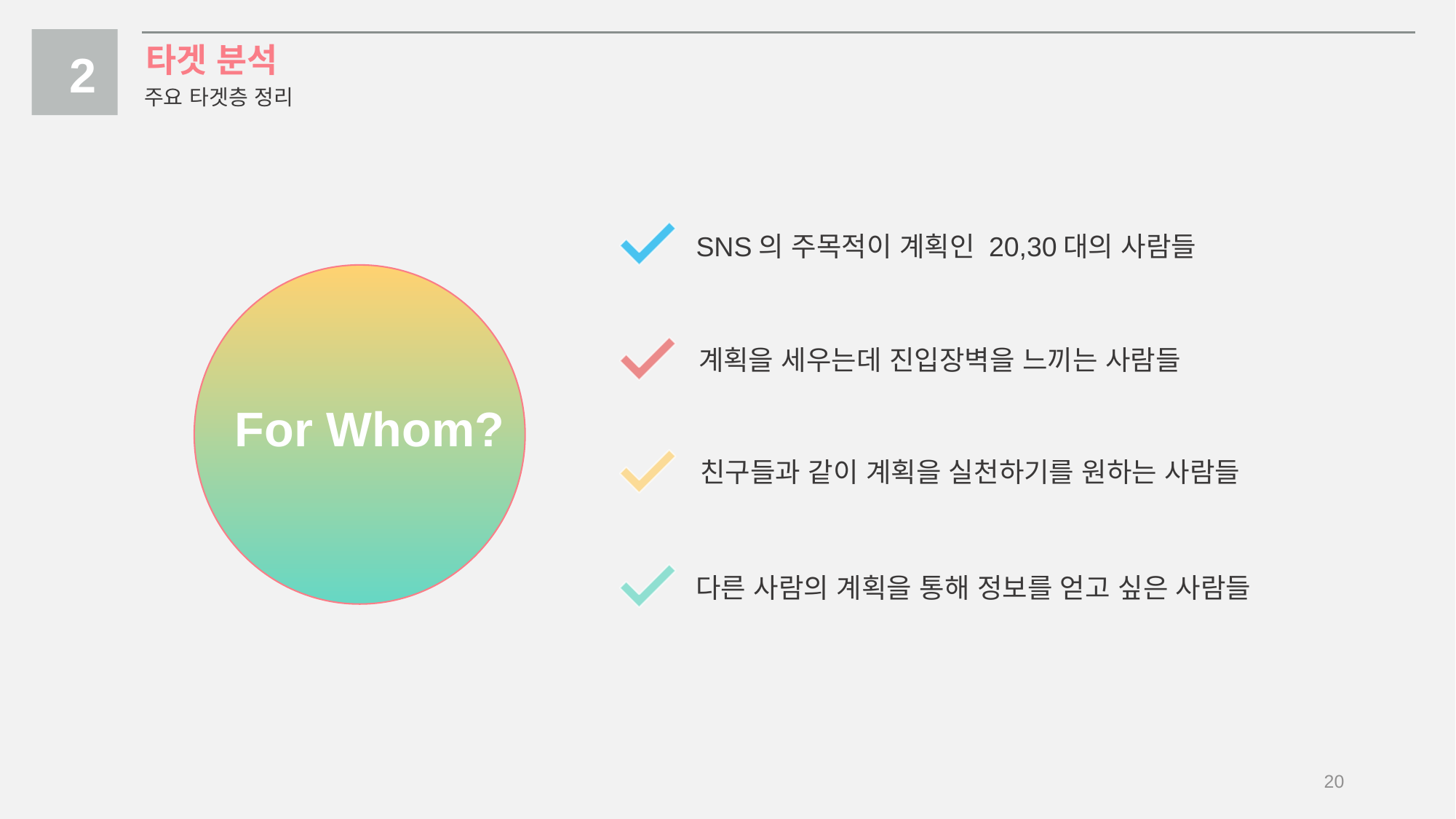

타겟 분석
2
주요 타겟층 정리

SNS의 주목적이 계획인 20,30대의 사람들

계획을 세우는데 진입장벽을 느끼는 사람들
For Whom?

친구들과 같이 계획을 실천하기를 원하는 사람들

다른 사람의 계획을 통해 정보를 얻고 싶은 사람들
20